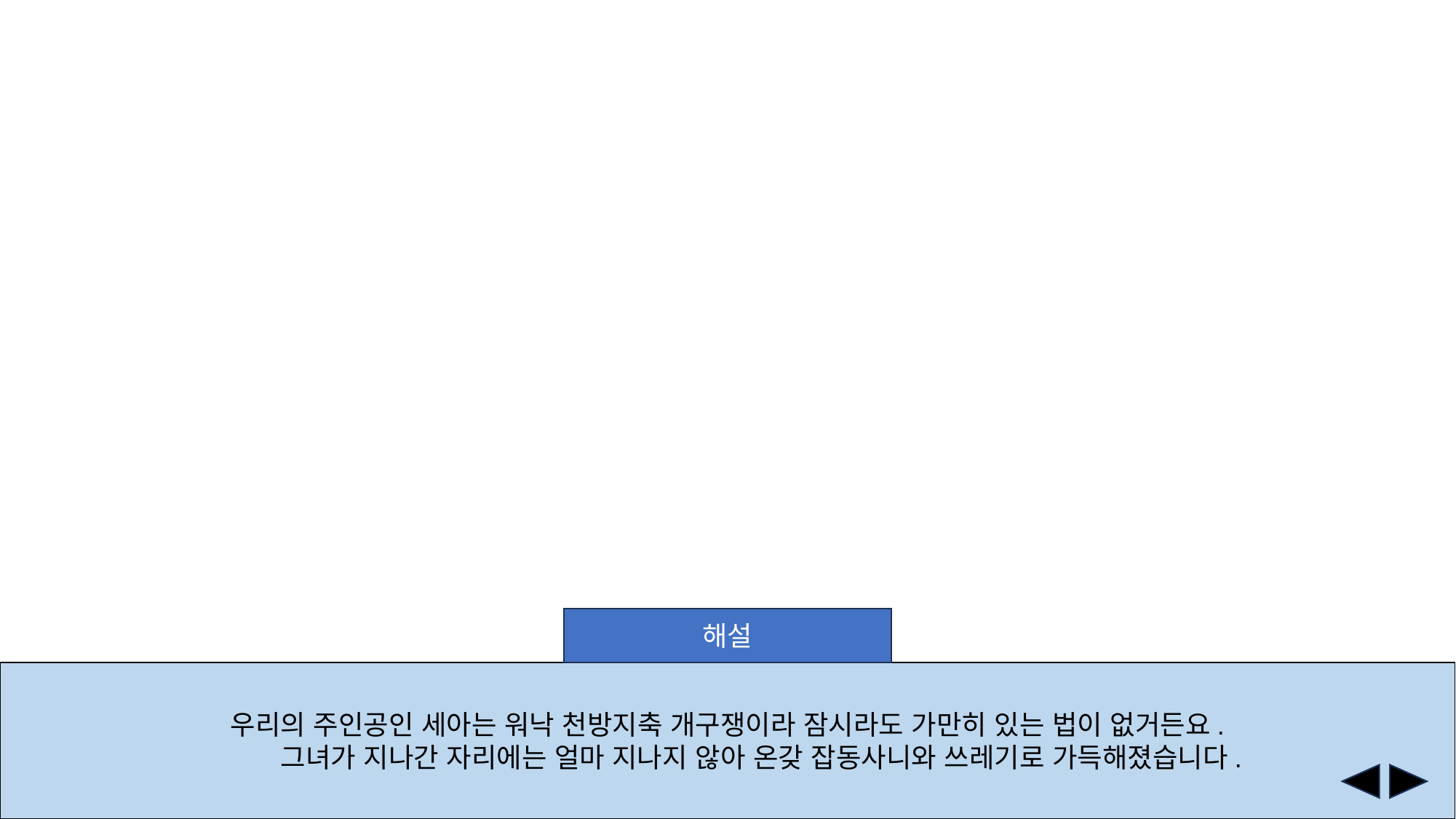

해설
우리의 주인공인 세아는 워낙 천방지축 개구쟁이라 잠시라도 가만히 있는 법이 없거든요.
        그녀가 지나간 자리에는 얼마 지나지 않아 온갖 잡동사니와 쓰레기로 가득해졌습니다.